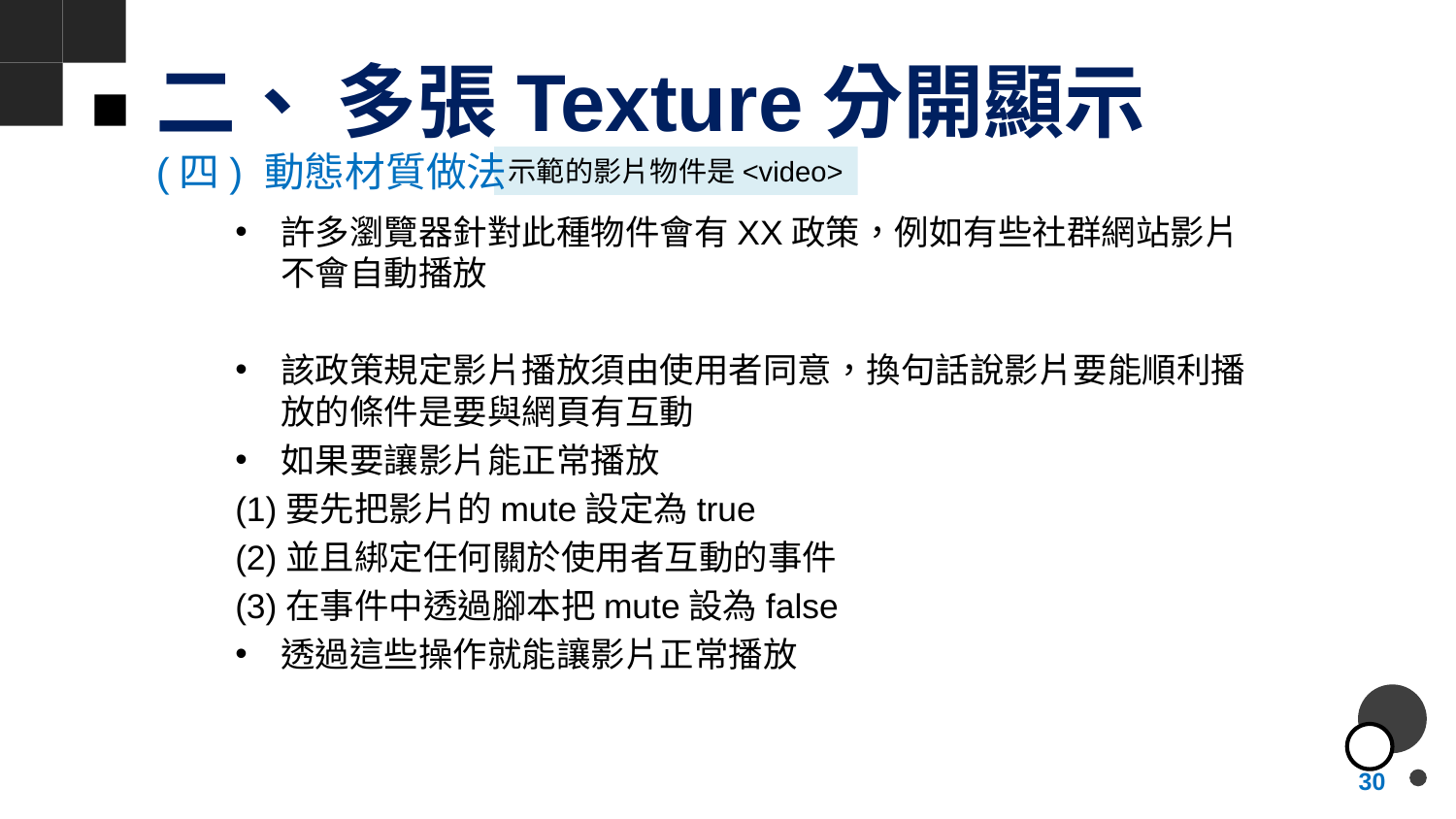

# 二、 多張Texture分開顯示
(四) 動態材質做法
示範的影片物件是<video>
許多瀏覽器針對此種物件會有XX政策，例如有些社群網站影片不會自動播放

該政策規定影片播放須由使用者同意，換句話說影片要能順利播放的條件是要與網頁有互動
如果要讓影片能正常播放
(1)要先把影片的mute設定為true
(2)並且綁定任何關於使用者互動的事件
(3)在事件中透過腳本把mute設為false
透過這些操作就能讓影片正常播放

30